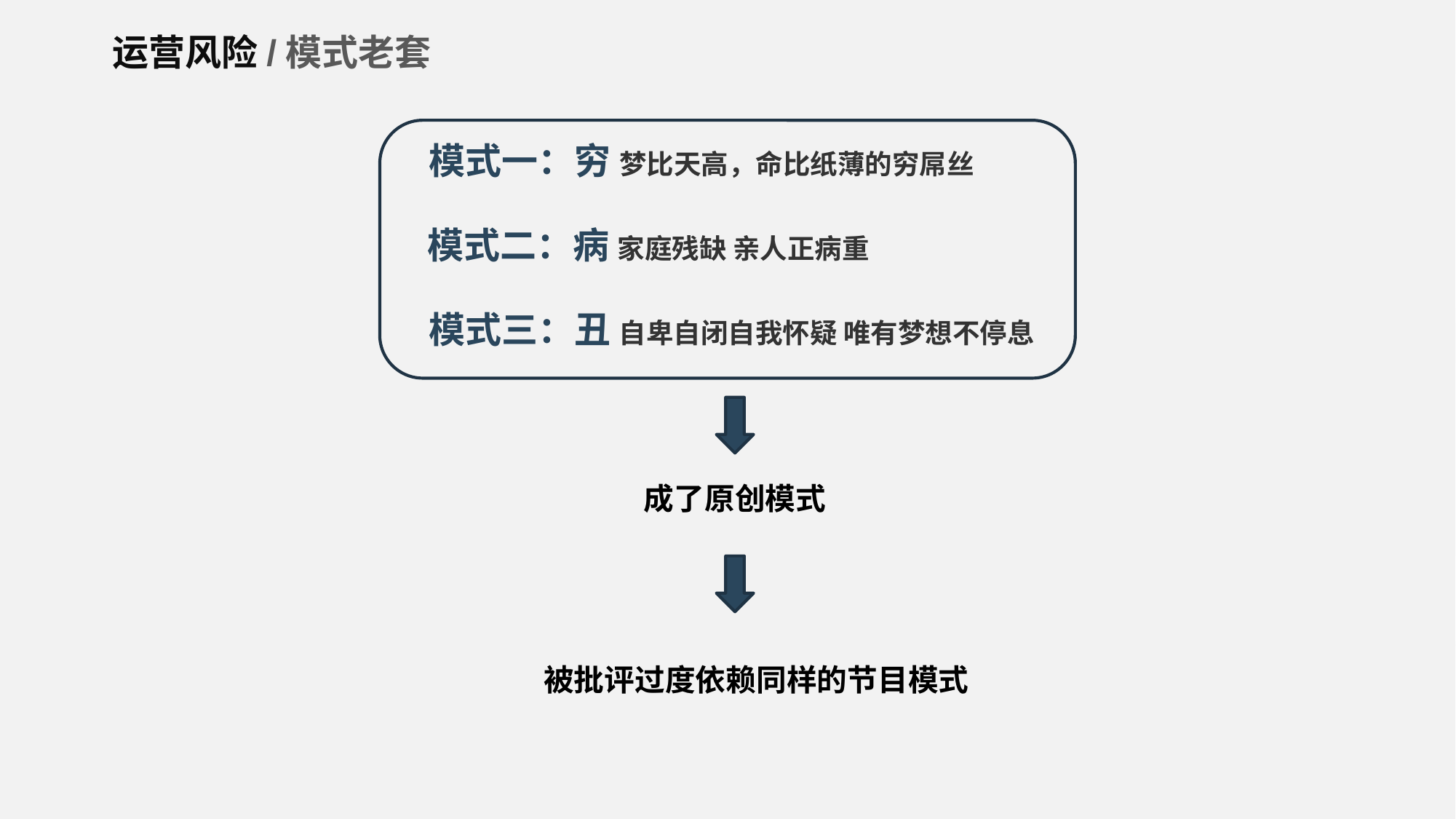

运营风险/模式老套

模式一：穷 梦比天高，命比纸薄的穷屌丝
模式二：病 家庭残缺 亲人正病重
模式三：丑 自卑自闭自我怀疑 唯有梦想不停息

成了原创模式

被批评过度依赖同样的节目模式